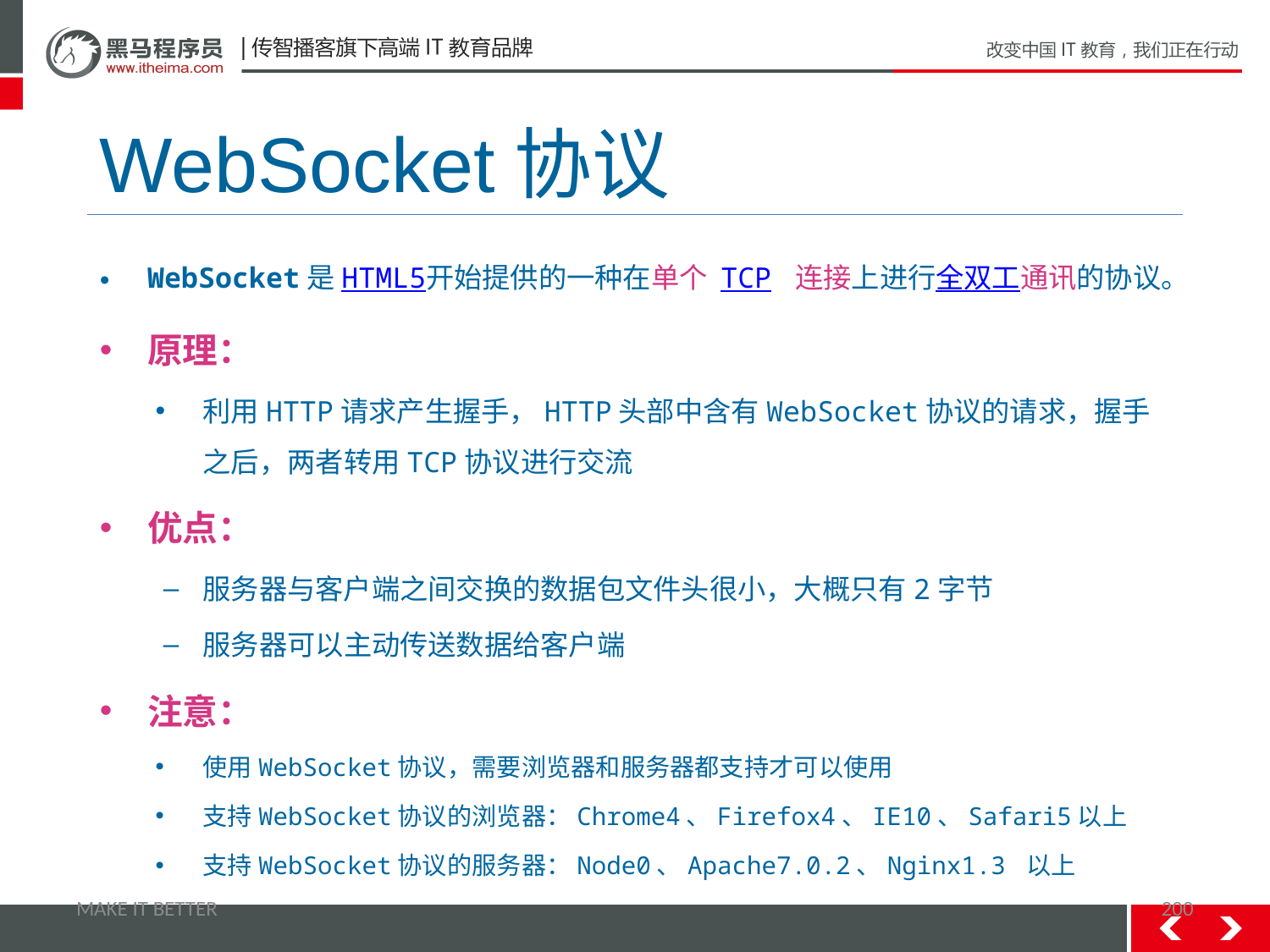

# WebSocket协议
WebSocket是HTML5开始提供的一种在单个 TCP 连接上进行全双工通讯的协议。
原理：
利用HTTP请求产生握手，HTTP头部中含有WebSocket协议的请求，握手之后，两者转用TCP协议进行交流
优点：
服务器与客户端之间交换的数据包文件头很小，大概只有2字节
服务器可以主动传送数据给客户端
注意：
使用WebSocket协议，需要浏览器和服务器都支持才可以使用
支持WebSocket协议的浏览器：Chrome4、Firefox4、IE10、Safari5以上
支持WebSocket协议的服务器：Node0、Apache7.0.2、Nginx1.3 以上

MAKE IT BETTER
200